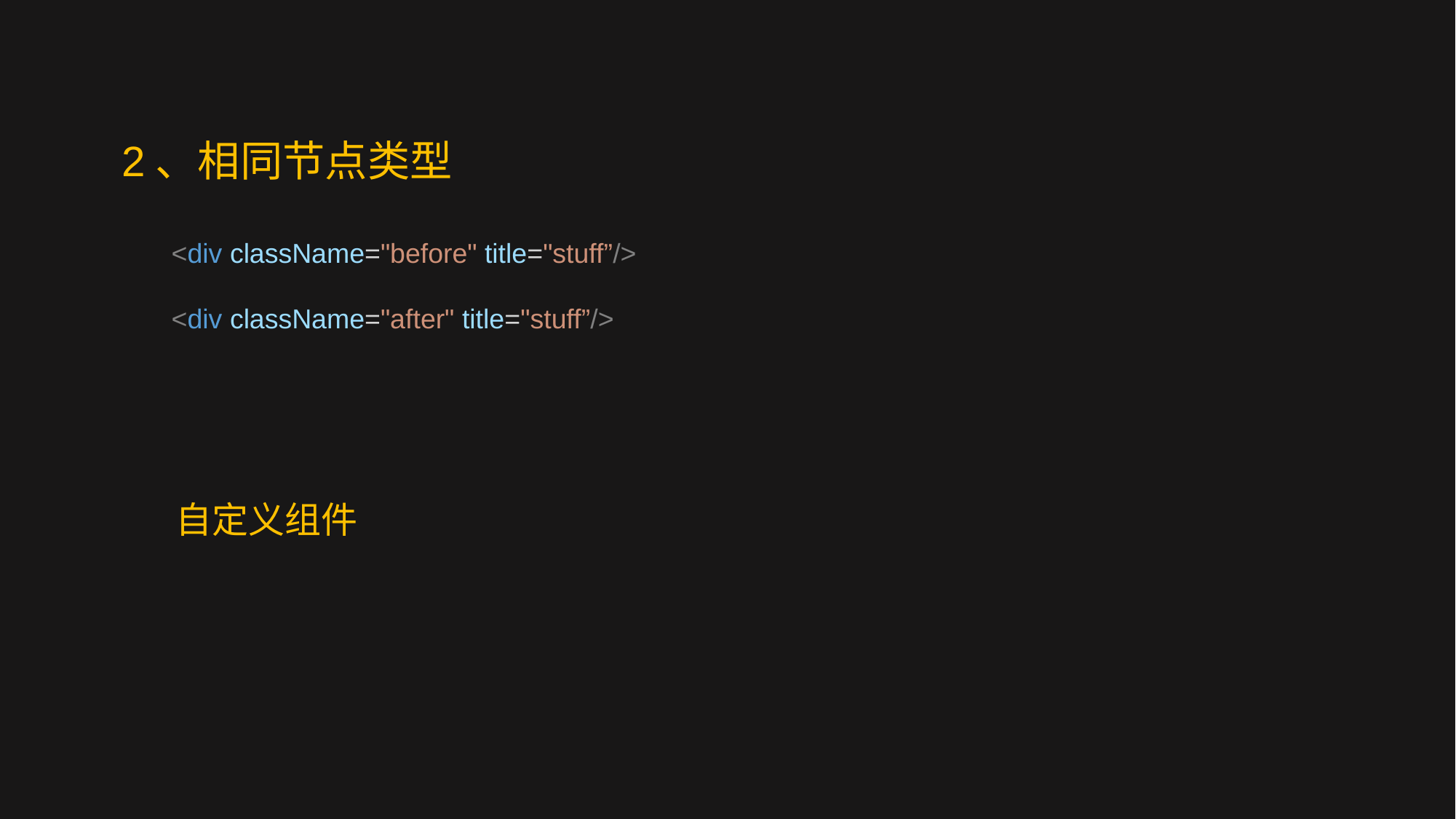

2、相同节点类型

<div className="before" title="stuff”/>
<div className="after" title="stuff”/>
自定义组件